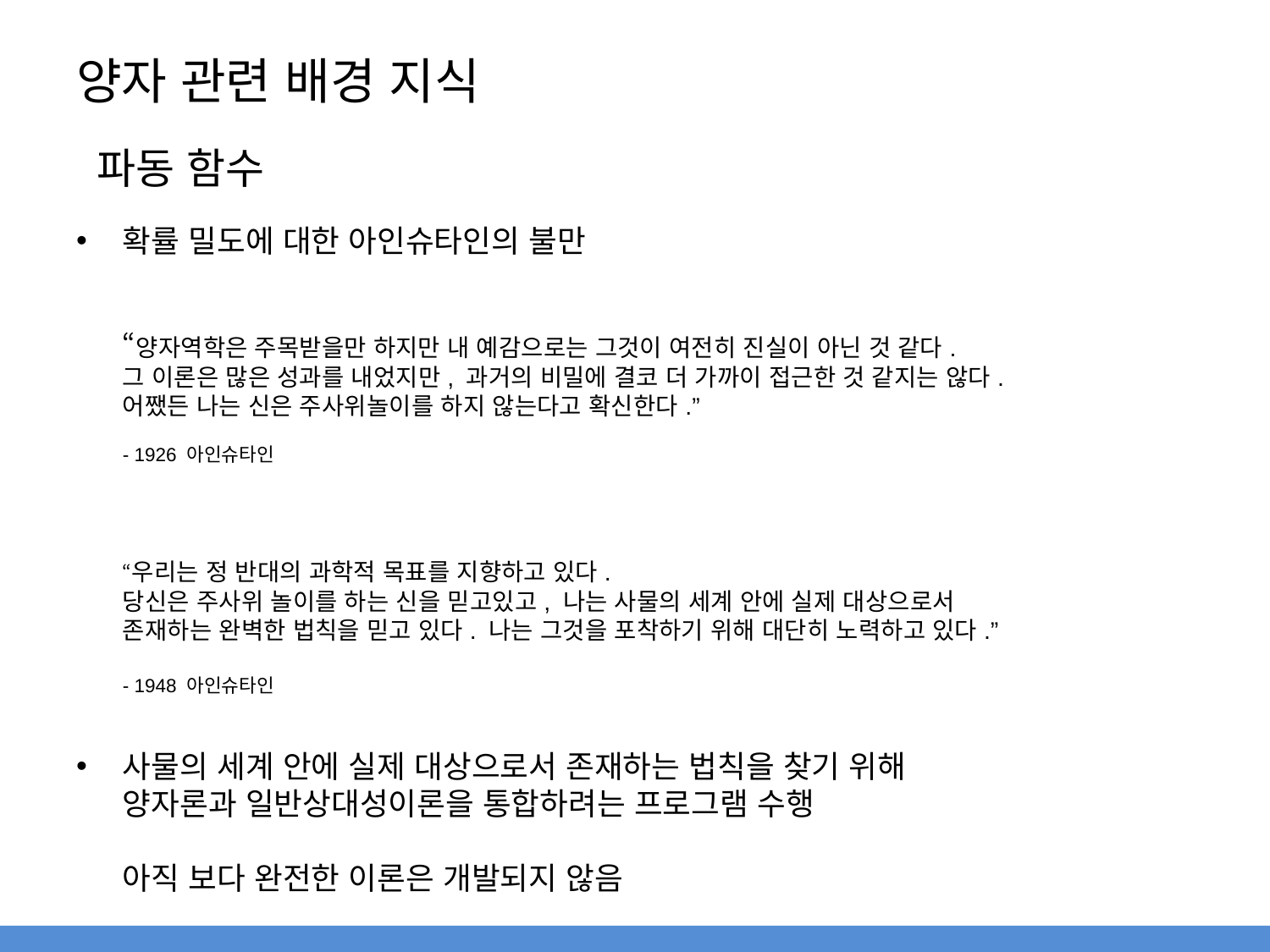

# 양자 관련 배경 지식

파동 함수
확률 밀도에 대한 아인슈타인의 불만
“양자역학은 주목받을만 하지만 내 예감으로는 그것이 여전히 진실이 아닌 것 같다.
그 이론은 많은 성과를 내었지만, 과거의 비밀에 결코 더 가까이 접근한 것 같지는 않다.
어쨌든 나는 신은 주사위놀이를 하지 않는다고 확신한다.”
- 1926 아인슈타인
“우리는 정 반대의 과학적 목표를 지향하고 있다.
당신은 주사위 놀이를 하는 신을 믿고있고, 나는 사물의 세계 안에 실제 대상으로서
존재하는 완벽한 법칙을 믿고 있다. 나는 그것을 포착하기 위해 대단히 노력하고 있다.”
- 1948 아인슈타인

사물의 세계 안에 실제 대상으로서 존재하는 법칙을 찾기 위해
양자론과 일반상대성이론을 통합하려는 프로그램 수행
아직 보다 완전한 이론은 개발되지 않음